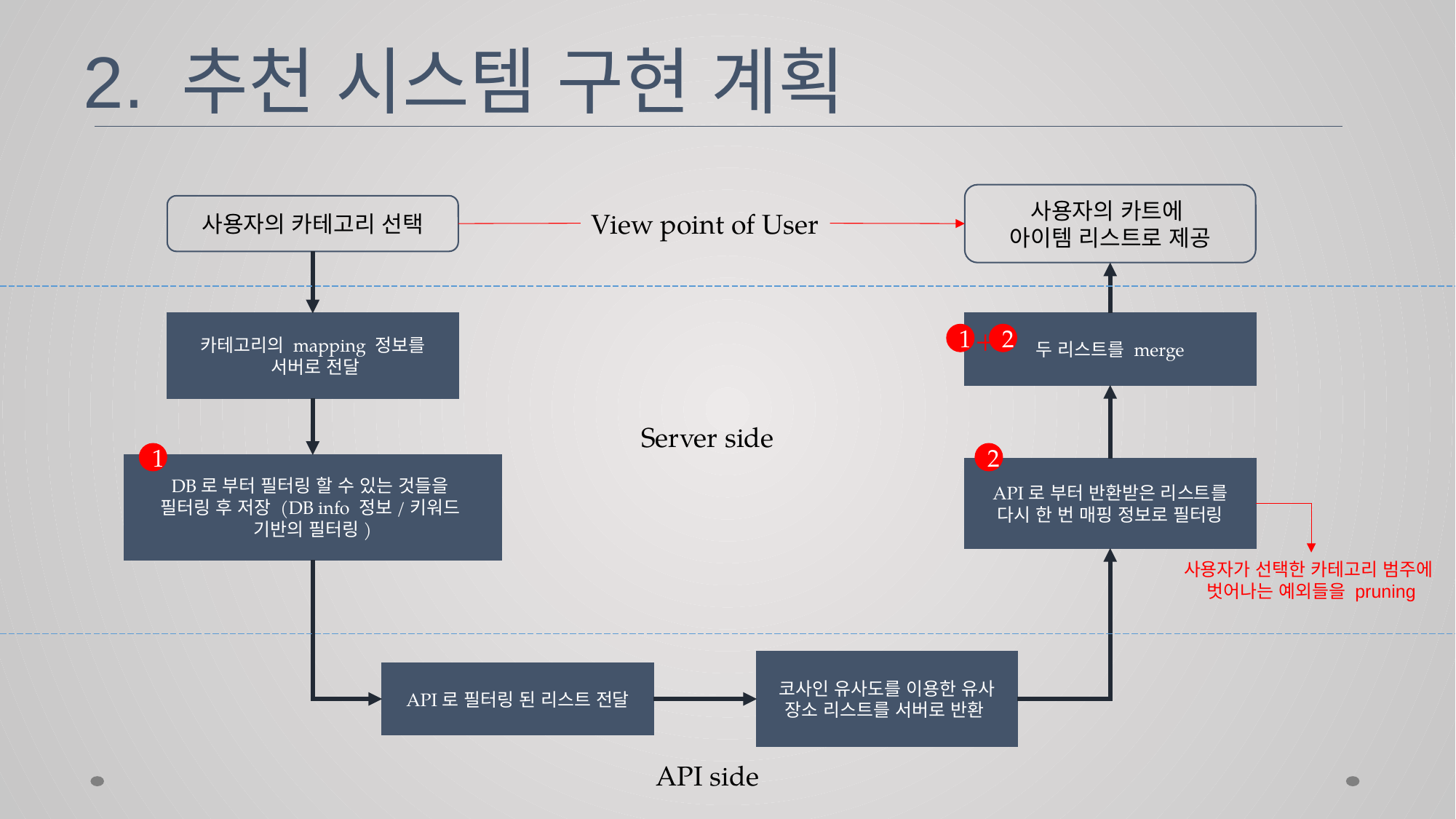

# 2. 추천 시스템 구현 계획
사용자의 카트에
아이템 리스트로 제공
사용자의 카테고리 선택
View point of User
두 리스트를 merge
카테고리의 mapping 정보를
 서버로 전달
+
1
2
Server side
1
2
DB로 부터 필터링 할 수 있는 것들을
필터링 후 저장 (DB info 정보/키워드  기반의 필터링)
API로 부터 반환받은 리스트를 다시 한 번 매핑 정보로 필터링
사용자가 선택한 카테고리 범주에
벗어나는 예외들을 pruning
코사인 유사도를 이용한 유사 장소 리스트를 서버로 반환
API로 필터링 된 리스트 전달
API side